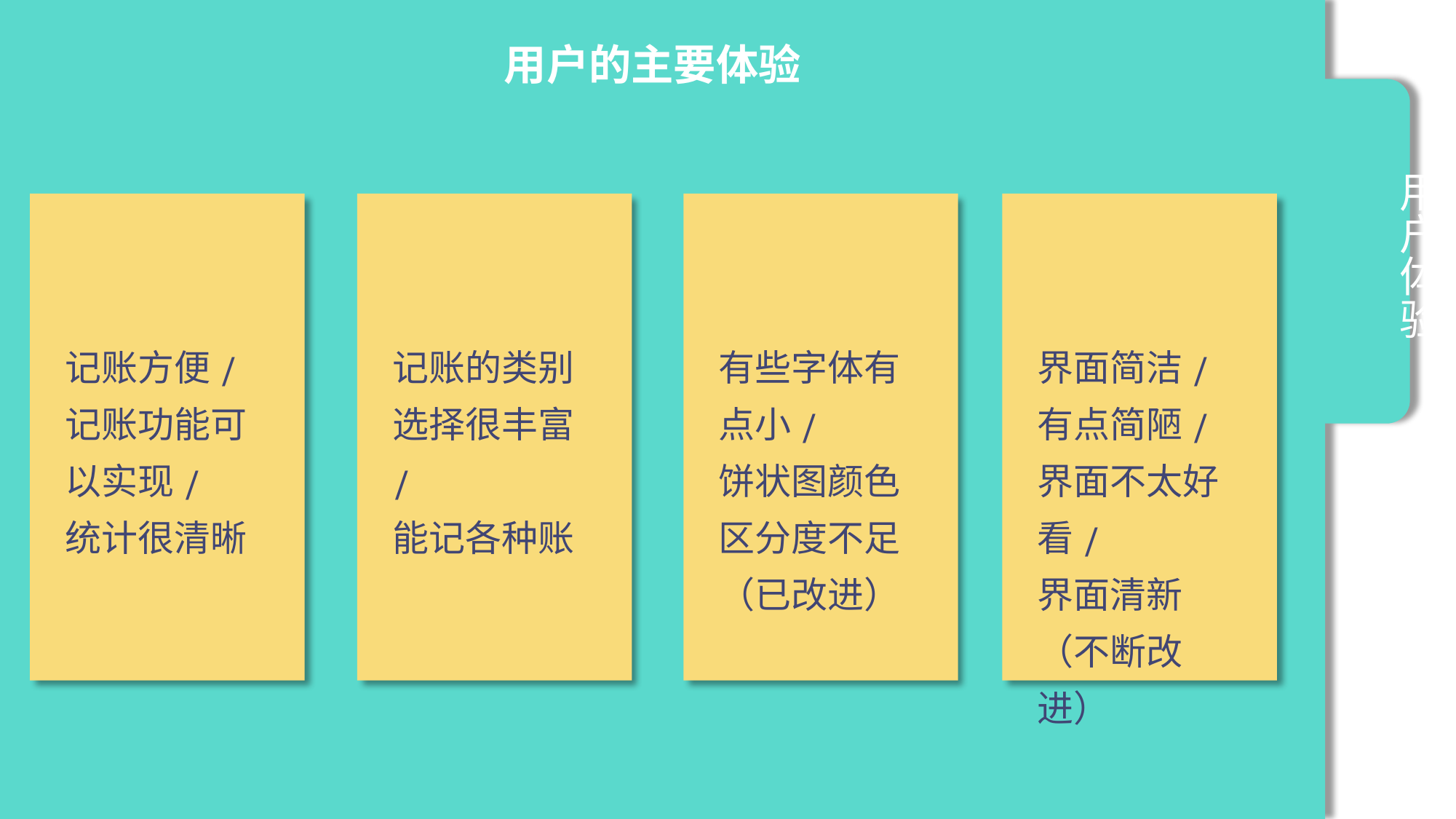

用户的主要体验

产品测试及用户体验

记账方便/
记账功能可以实现/
统计很清晰

记账的类别选择很丰富/
能记各种账

有些字体有点小/
饼状图颜色区分度不足（已改进）

界面简洁/
有点简陋/
界面不太好看/
界面清新
（不断改进）